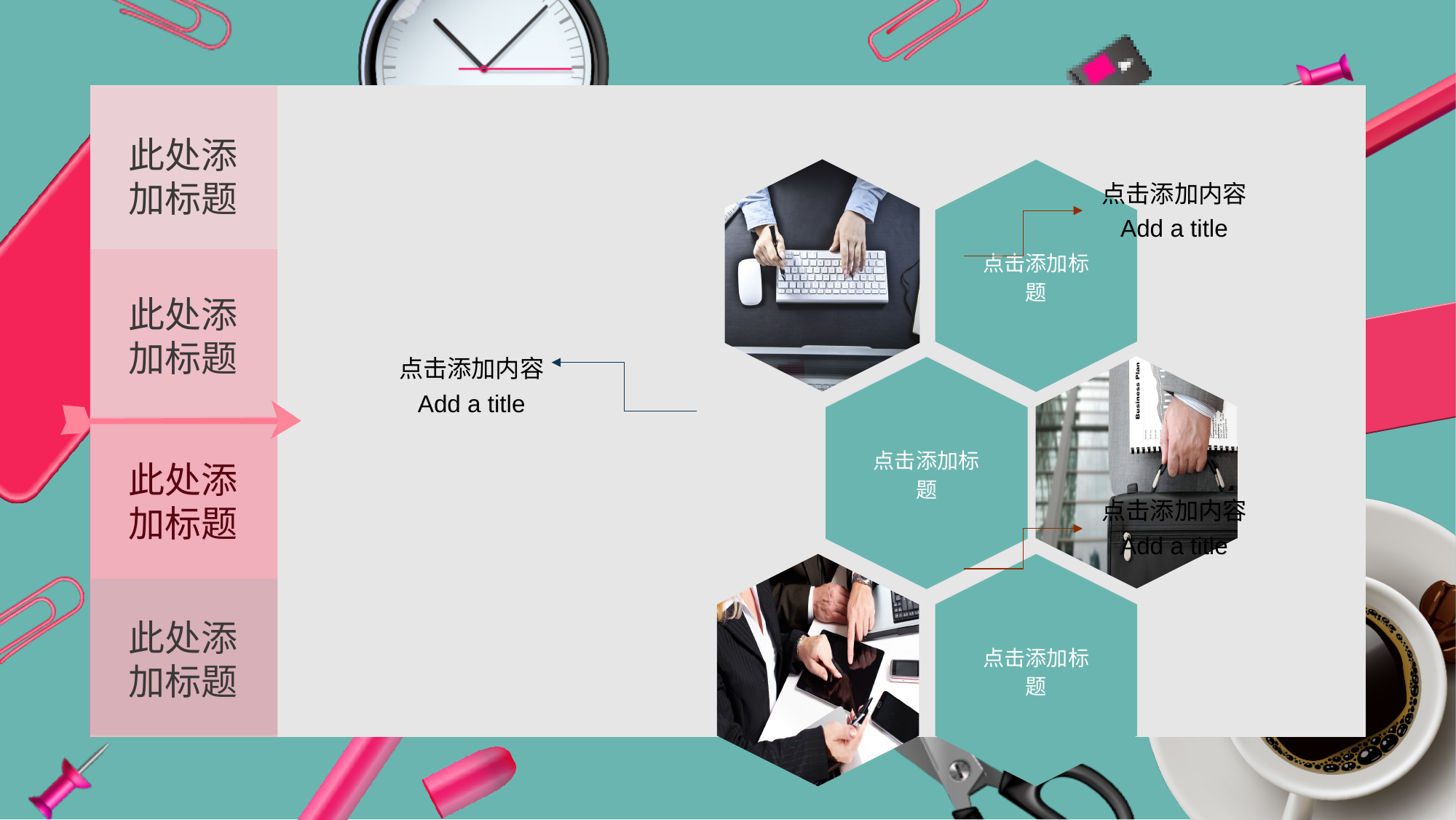

此处添
加标题

此处添
加标题

此处添
加标题

此处添
加标题

点击添加内容
Add a title
点击添加内容
Add a title
点击添加标题

点击添加标题

点击添加标题

点击添加内容
Add a title